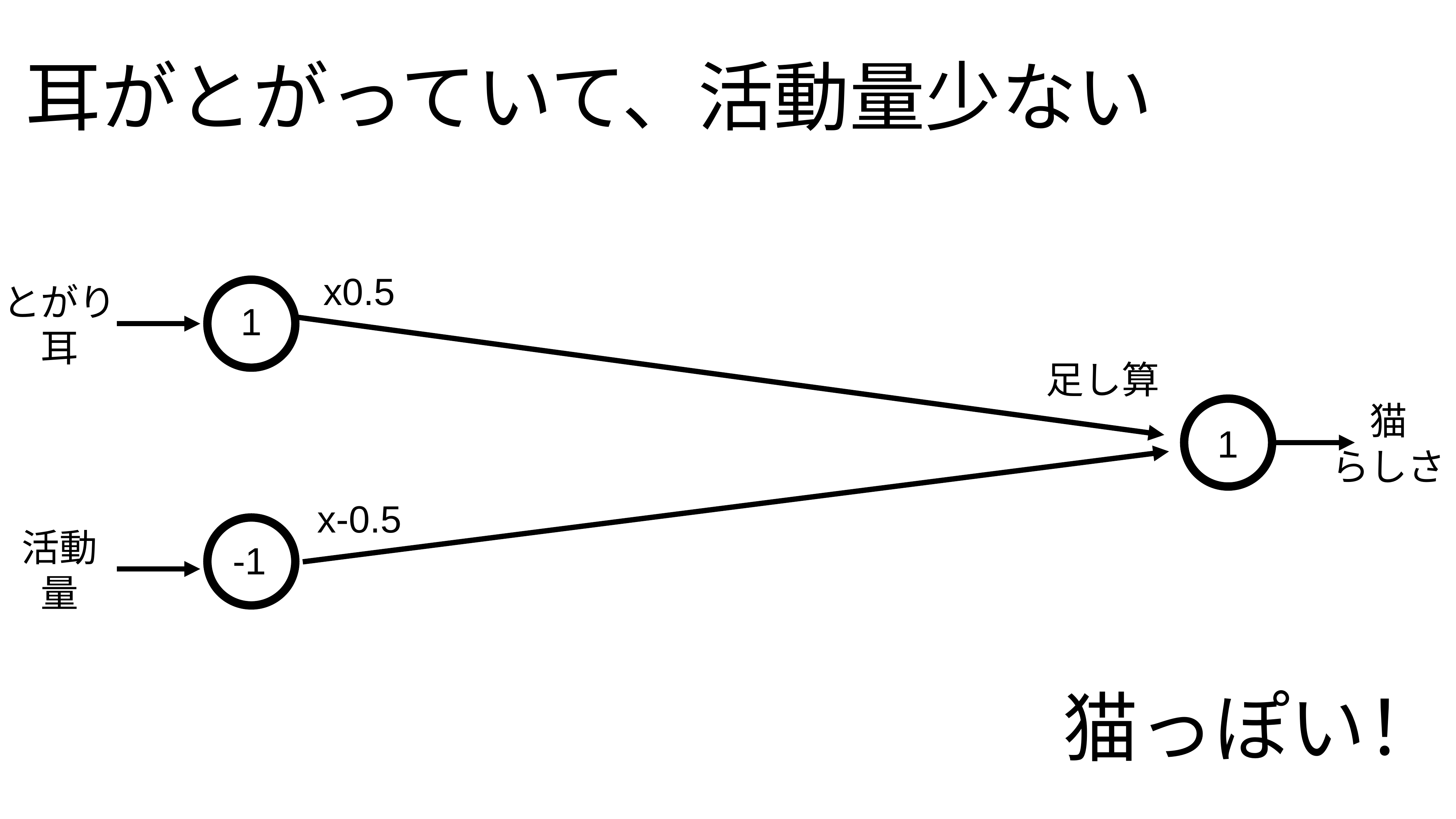

耳がとがっていて、活動量少ない
x0.5
とがり
耳

1

足し算
猫
らしさ

1

x-0.5
活動
量

-1

猫っぽい！